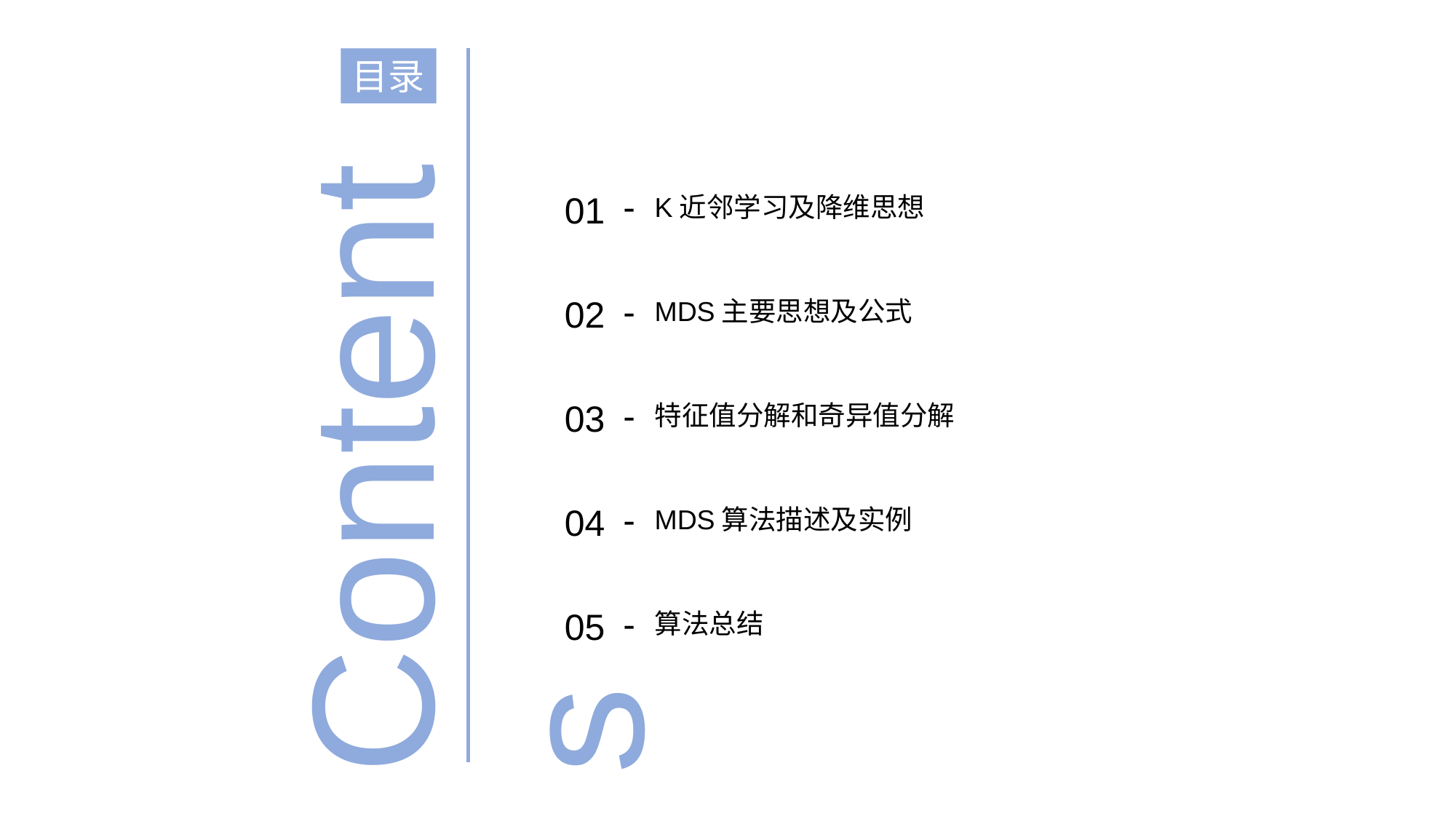

目录
01
-
K近邻学习及降维思想
02
MDS主要思想及公式
-
Contents
03
特征值分解和奇异值分解
-
04
MDS算法描述及实例
-
05
算法总结
-